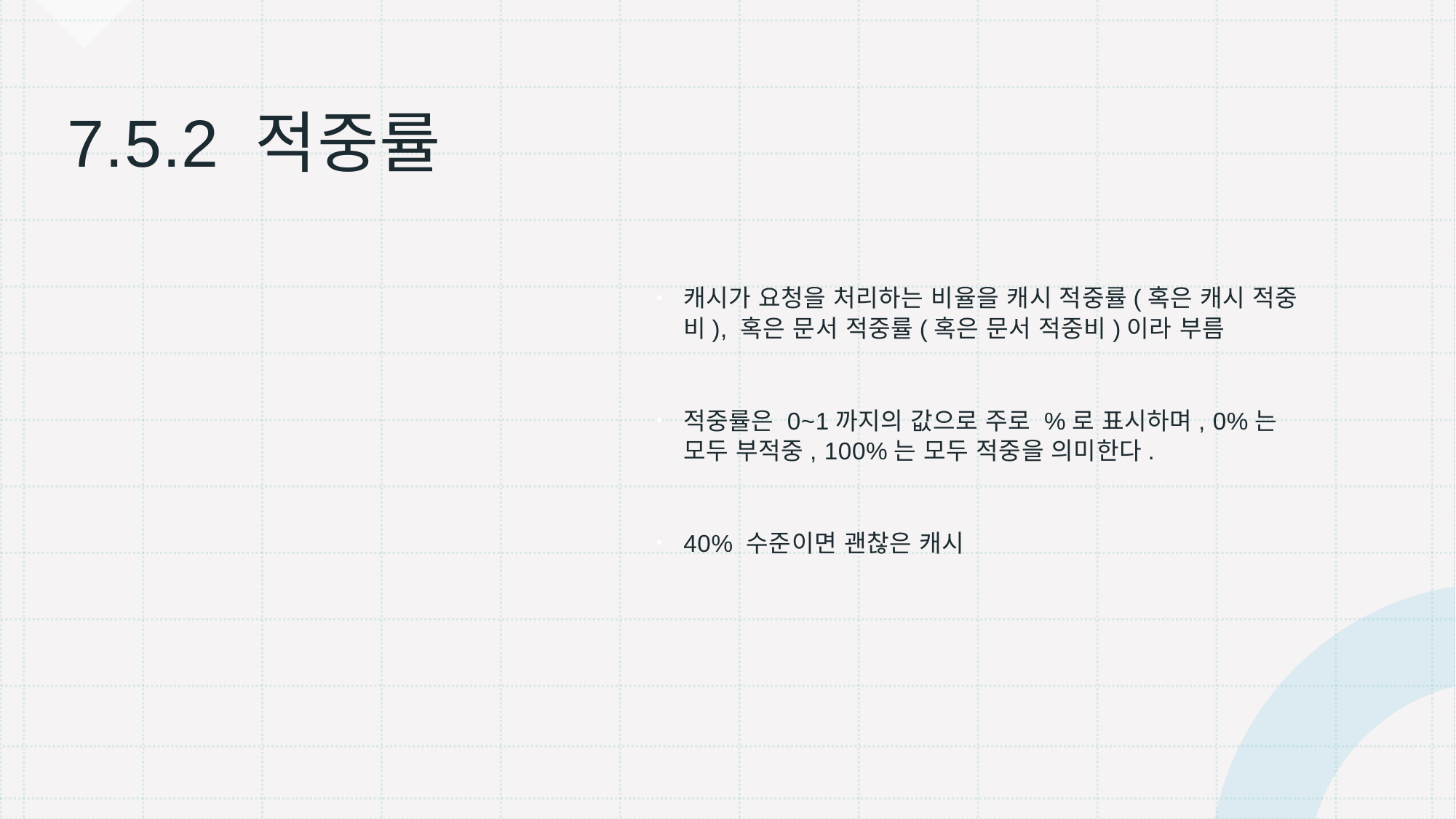

캐시가 요청을 처리하는 비율을 캐시 적중률(혹은 캐시 적중비), 혹은 문서 적중률(혹은 문서 적중비)이라 부름

적중률은 0~1까지의 값으로 주로 %로 표시하며, 0%는 모두 부적중, 100%는 모두 적중을 의미한다.

40% 수준이면 괜찮은 캐시
# 7.5.2 적중률